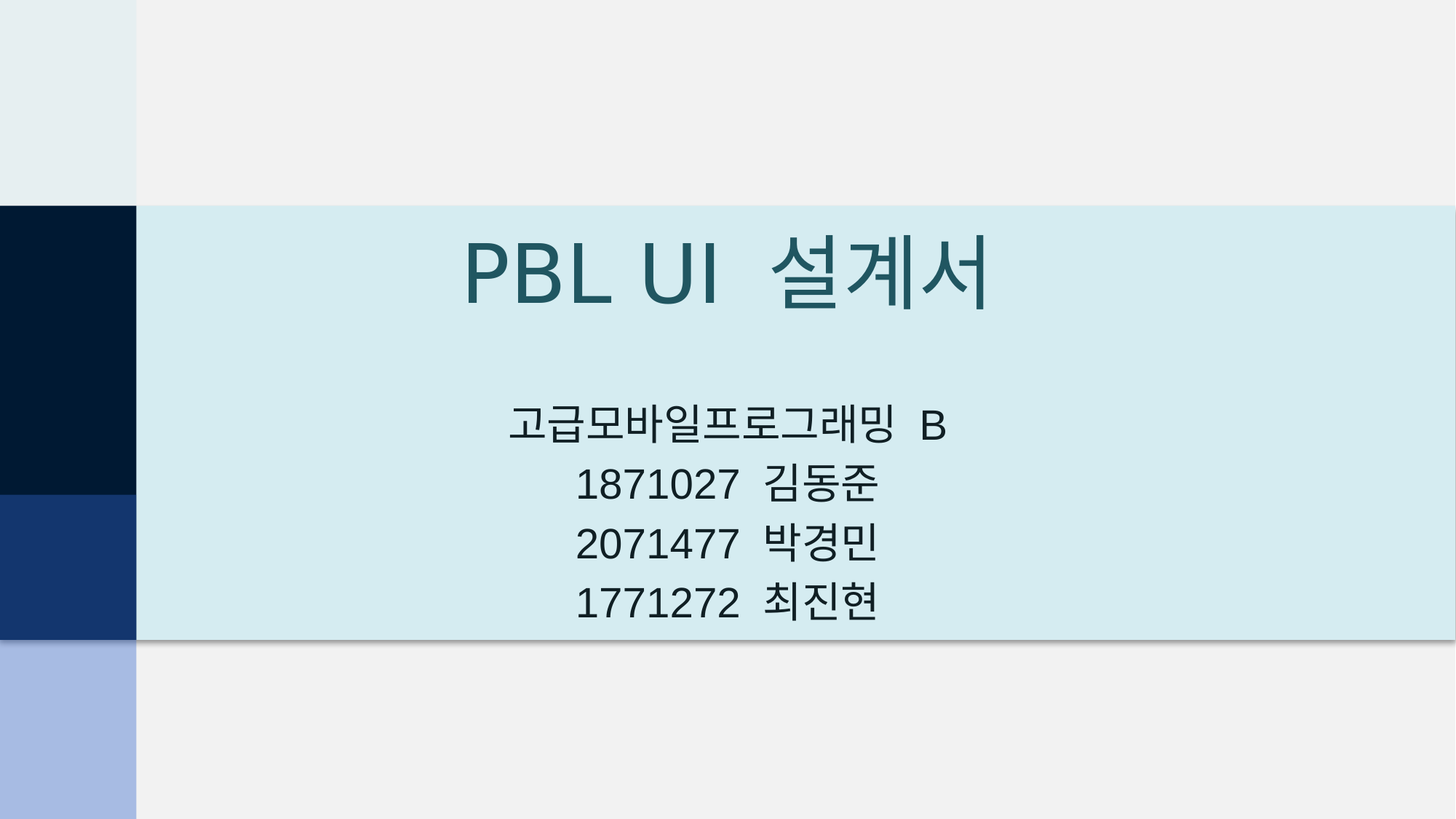

# PBL UI 설계서
고급모바일프로그래밍 B
1871027 김동준
2071477 박경민
1771272 최진현